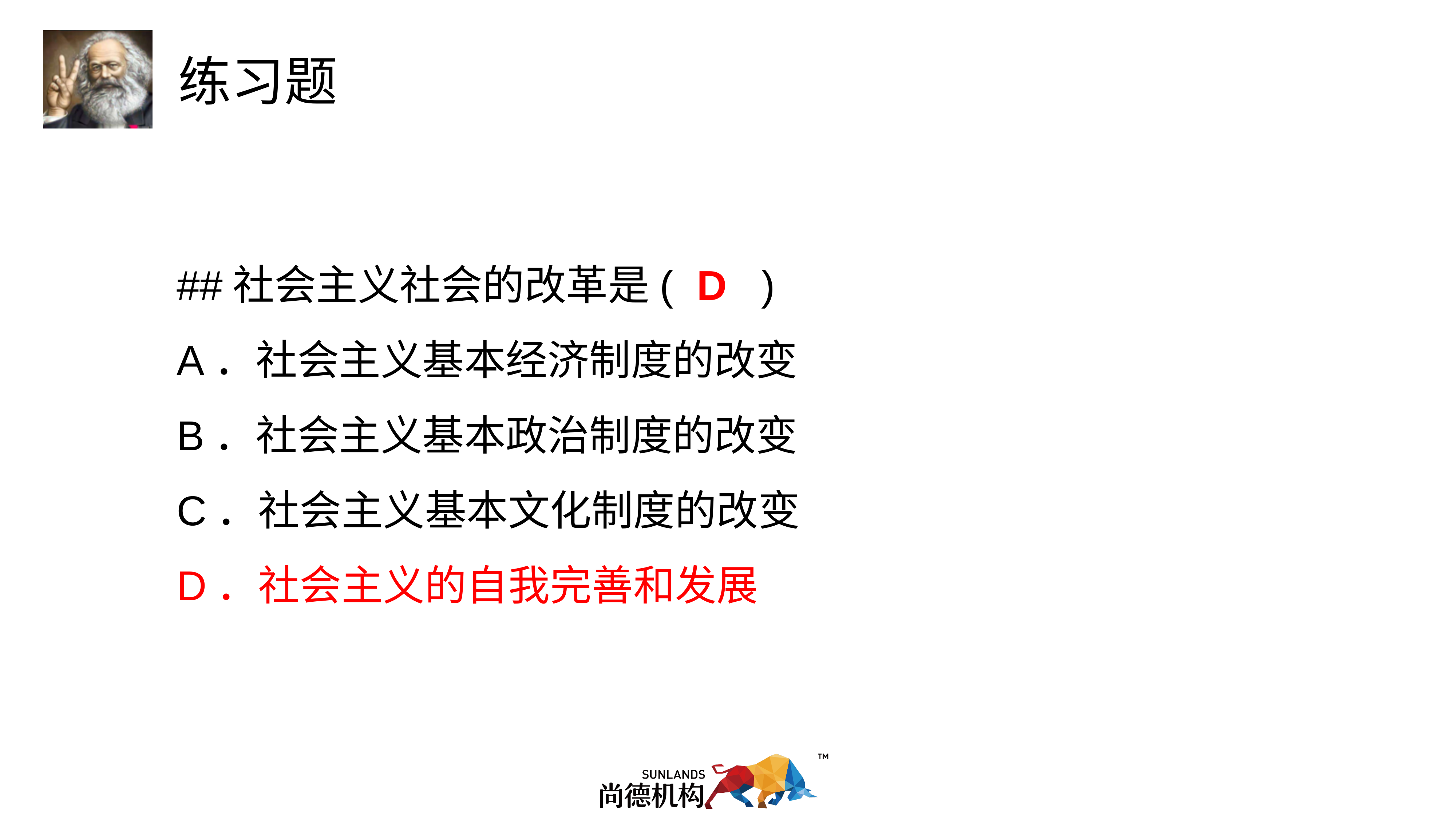

##社会主义社会的改革是(  D   )
A．社会主义基本经济制度的改变
B．社会主义基本政治制度的改变
C．社会主义基本文化制度的改变
D．社会主义的自我完善和发展